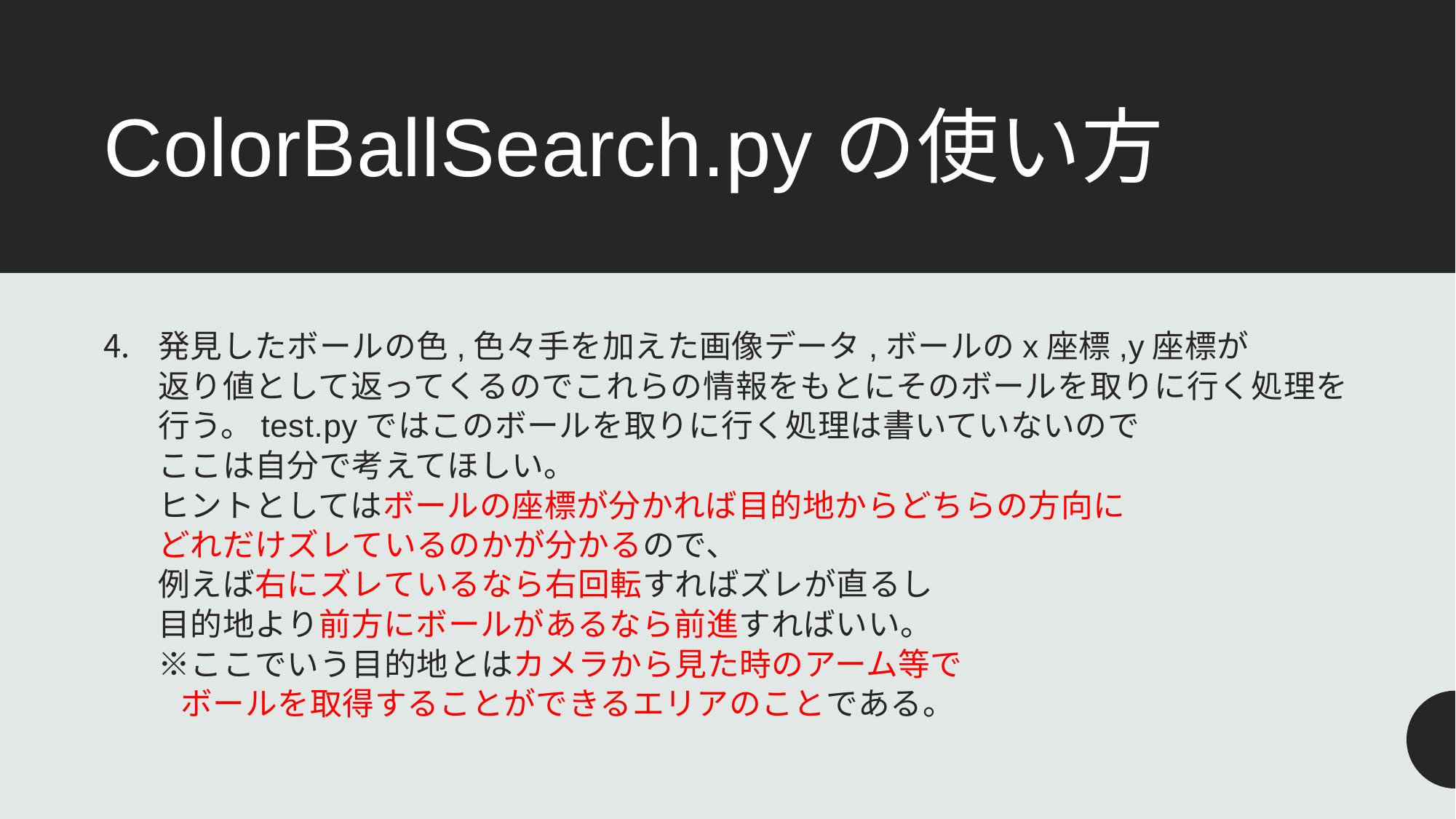

# ColorBallSearch.pyの使い方
発見したボールの色,色々手を加えた画像データ,ボールのx座標,y座標が
返り値として返ってくるのでこれらの情報をもとにそのボールを取りに行く処理を行う。test.pyではこのボールを取りに行く処理は書いていないので
ここは自分で考えてほしい。
ヒントとしてはボールの座標が分かれば目的地からどちらの方向に
どれだけズレているのかが分かるので、
例えば右にズレているなら右回転すればズレが直るし
目的地より前方にボールがあるなら前進すればいい。
※ここでいう目的地とはカメラから見た時のアーム等で
   ボールを取得することができるエリアのことである。